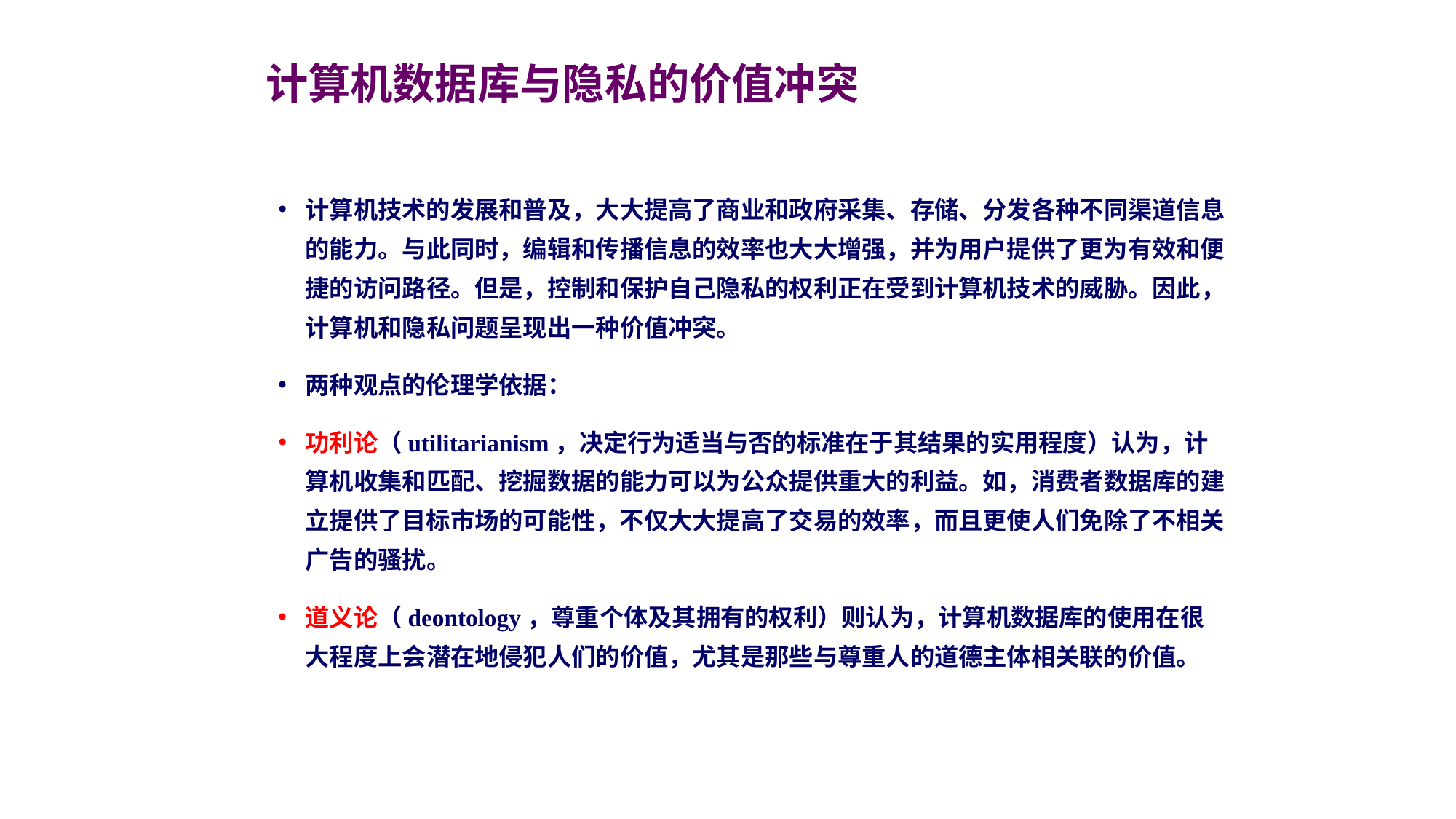

# 计算机数据库与隐私的价值冲突
计算机技术的发展和普及，大大提高了商业和政府采集、存储、分发各种不同渠道信息的能力。与此同时，编辑和传播信息的效率也大大增强，并为用户提供了更为有效和便捷的访问路径。但是，控制和保护自己隐私的权利正在受到计算机技术的威胁。因此，计算机和隐私问题呈现出一种价值冲突。
两种观点的伦理学依据：
功利论（utilitarianism，决定行为适当与否的标准在于其结果的实用程度）认为，计算机收集和匹配、挖掘数据的能力可以为公众提供重大的利益。如，消费者数据库的建立提供了目标市场的可能性，不仅大大提高了交易的效率，而且更使人们免除了不相关广告的骚扰。
道义论（deontology，尊重个体及其拥有的权利）则认为，计算机数据库的使用在很大程度上会潜在地侵犯人们的价值，尤其是那些与尊重人的道德主体相关联的价值。